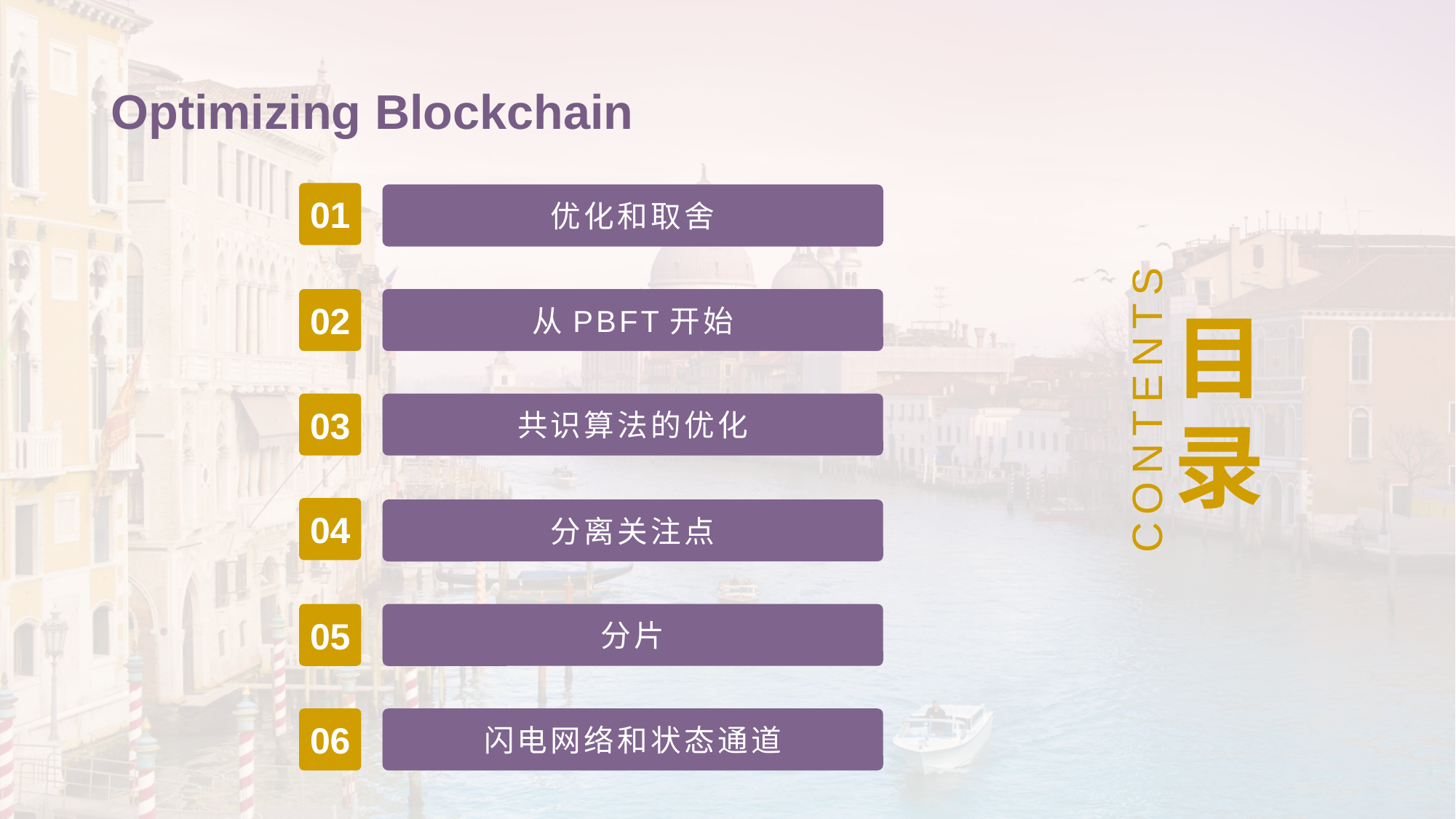

# Optimizing Blockchain
01
优化和取舍
目录
02
从PBFT开始

CONTENTS
03
共识算法的优化
04
分离关注点
05
分片
06
闪电网络和状态通道